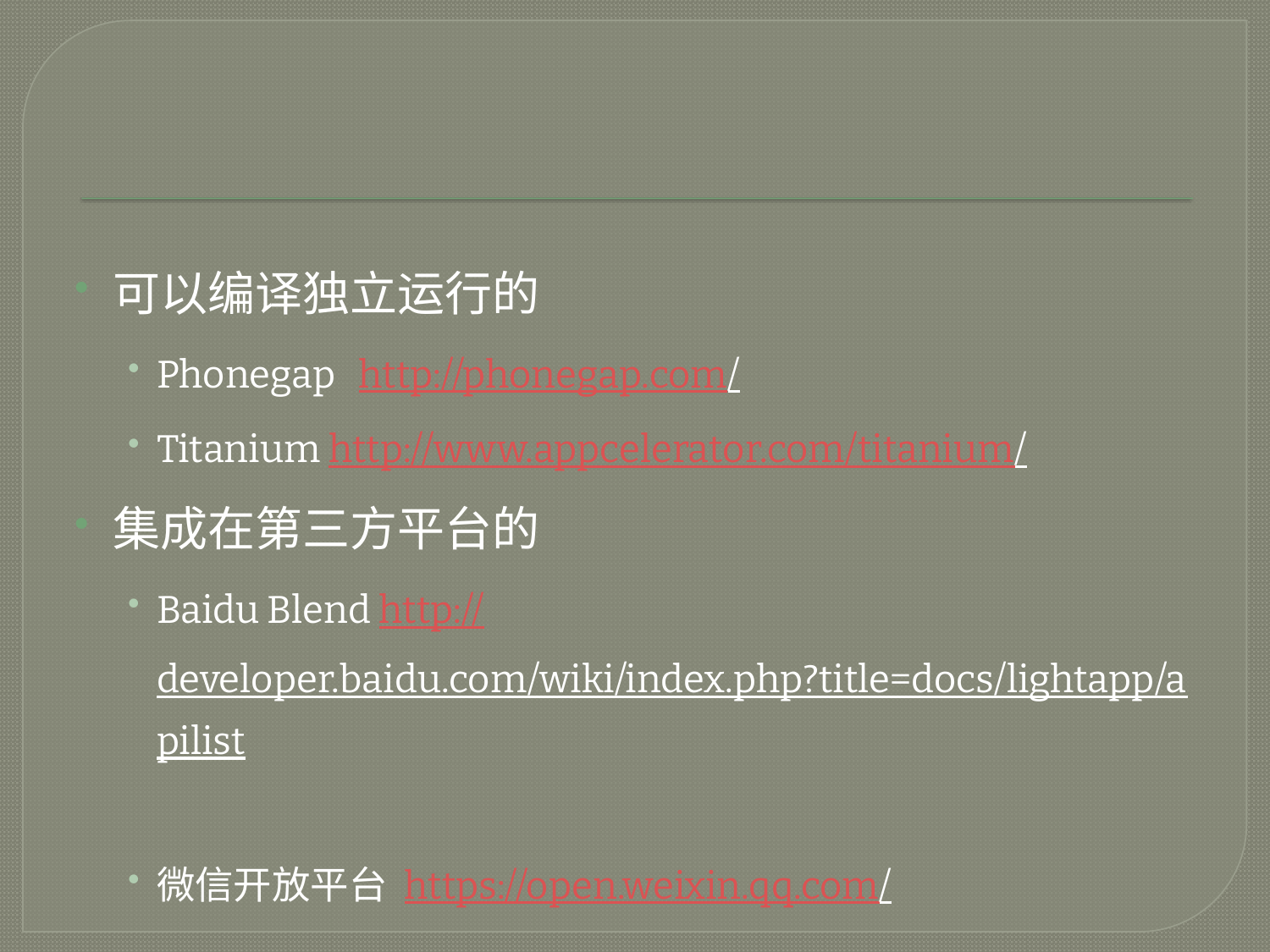

#
可以编译独立运行的
Phonegap   http://phonegap.com/
Titanium http://www.appcelerator.com/titanium/
集成在第三方平台的
Baidu Blend http://developer.baidu.com/wiki/index.php?title=docs/lightapp/apilist
微信开放平台 https://open.weixin.qq.com/